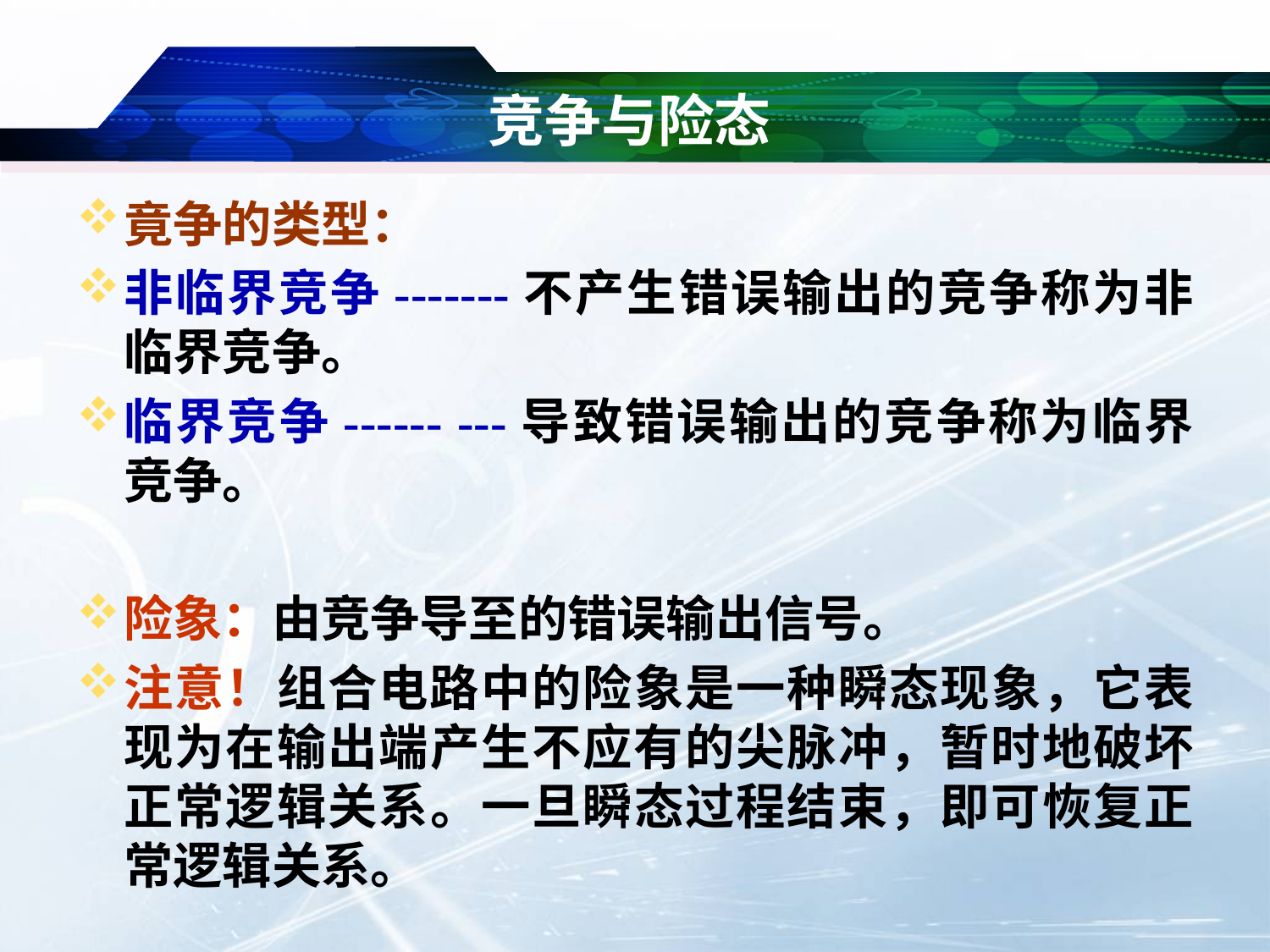

# 竞争与险态
竟争的类型：
非临界竞争-------不产生错误输出的竞争称为非临界竞争。
临界竞争------ ---导致错误输出的竞争称为临界竞争。

险象：由竞争导至的错误输出信号。
注意！组合电路中的险象是一种瞬态现象，它表现为在输出端产生不应有的尖脉冲，暂时地破坏正常逻辑关系。一旦瞬态过程结束，即可恢复正常逻辑关系。